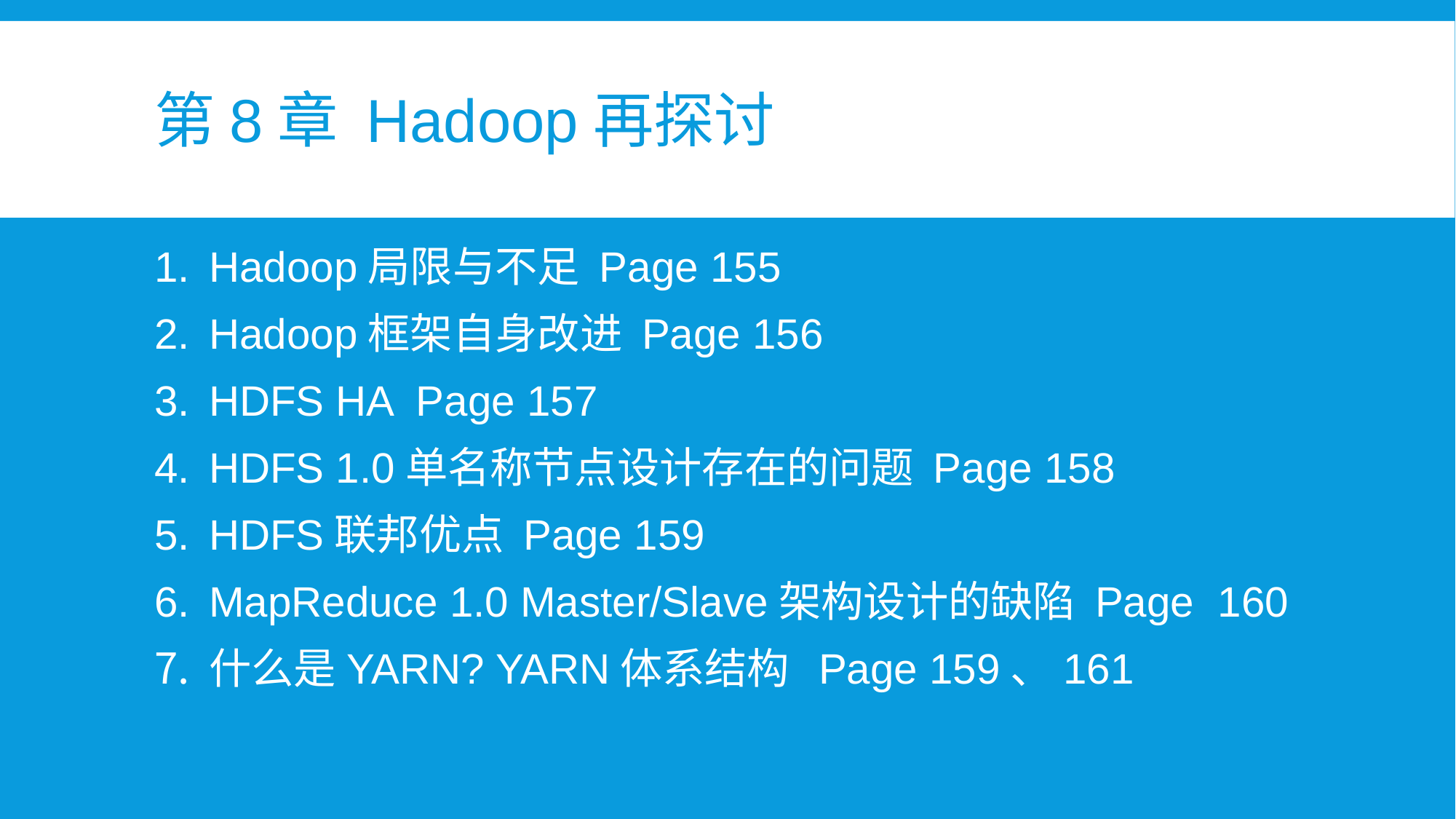

# 第8章 Hadoop再探讨
Hadoop局限与不足 Page 155
Hadoop框架自身改进 Page 156
HDFS HA  Page 157
HDFS 1.0单名称节点设计存在的问题 Page 158
HDFS联邦优点 Page 159
MapReduce 1.0 Master/Slave架构设计的缺陷 Page  160
什么是YARN? YARN体系结构  Page 159、161